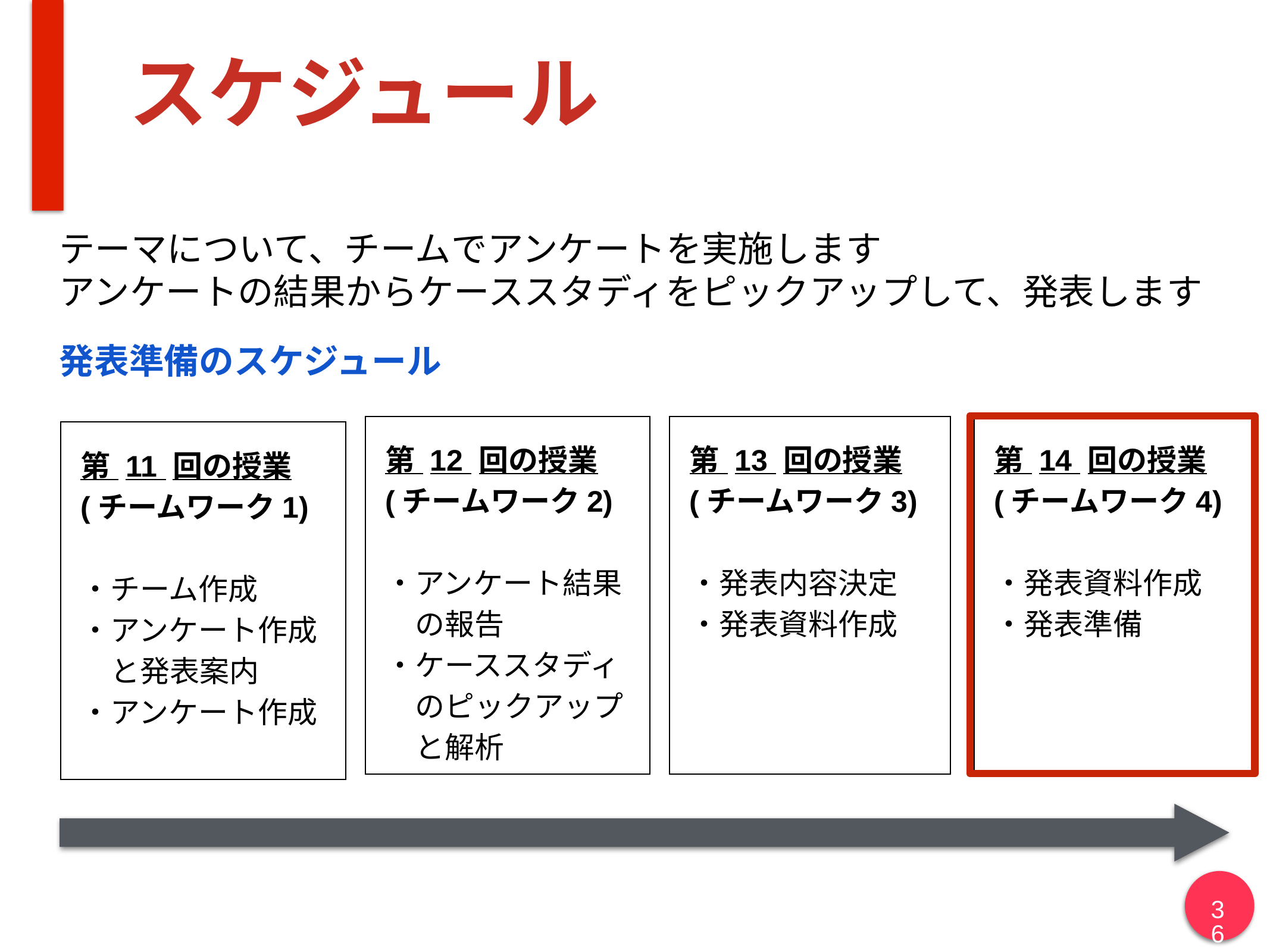

# スケジュール
テーマについて、チームでアンケートを実施します
アンケートの結果からケーススタディをピックアップして、発表します
発表準備のスケジュール

第 12 回の授業
(チームワーク2)

・アンケート結果　の報告
・ケーススタディ　のピックアップ　と解析
第 13 回の授業
(チームワーク3)

・発表内容決定
・発表資料作成
第 14 回の授業
(チームワーク4)

・発表資料作成
・発表準備
第 11 回の授業
(チームワーク1)

・チーム作成
・アンケート作成　と発表案内
・アンケート作成

36